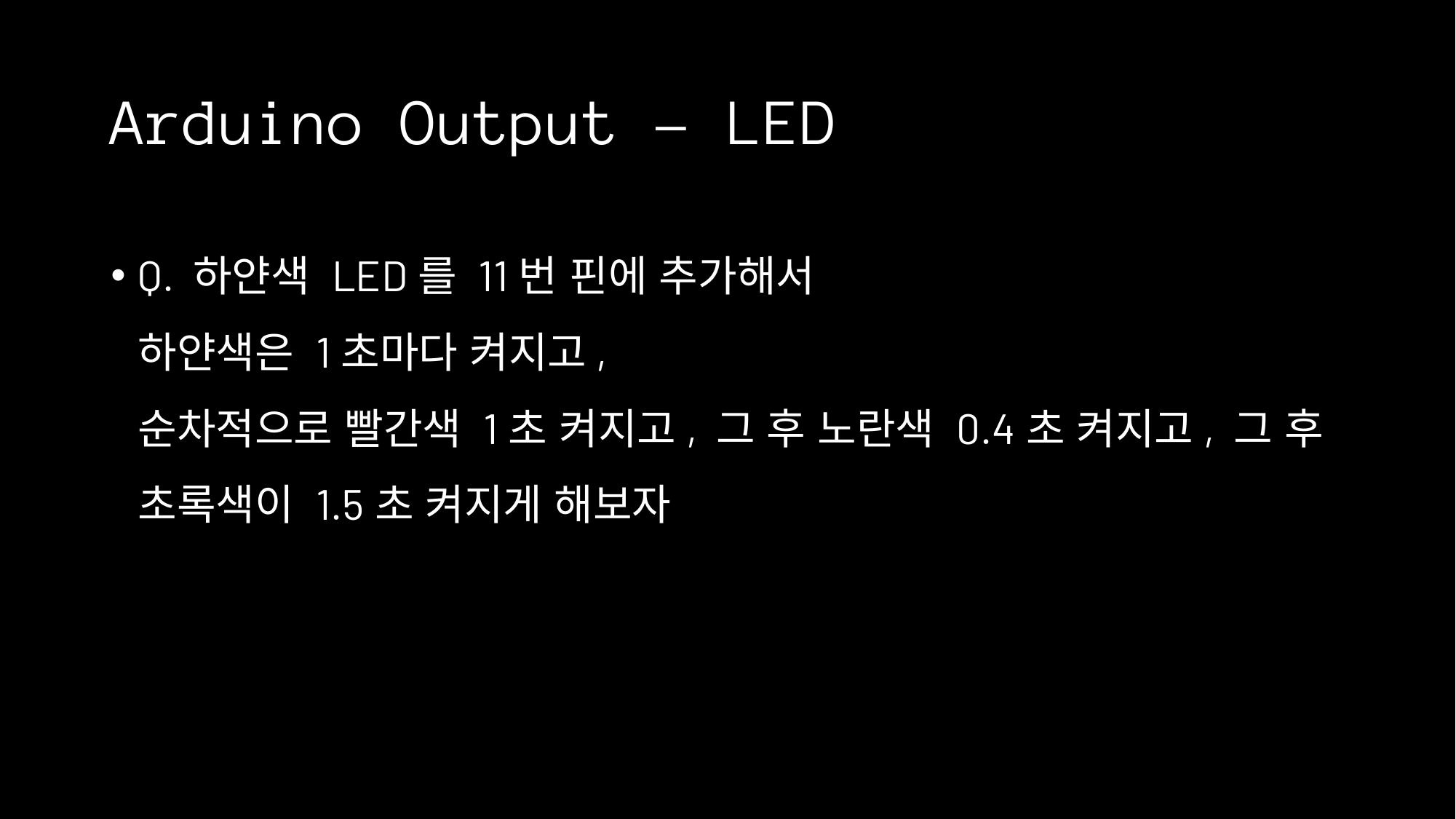

# Arduino Output – LED
Q. 하얀색 LED를 11번 핀에 추가해서
하얀색은 1초마다 켜지고,
순차적으로 빨간색 1초 켜지고, 그 후 노란색 0.4초 켜지고, 그 후 초록색이 1.5초 켜지게 해보자